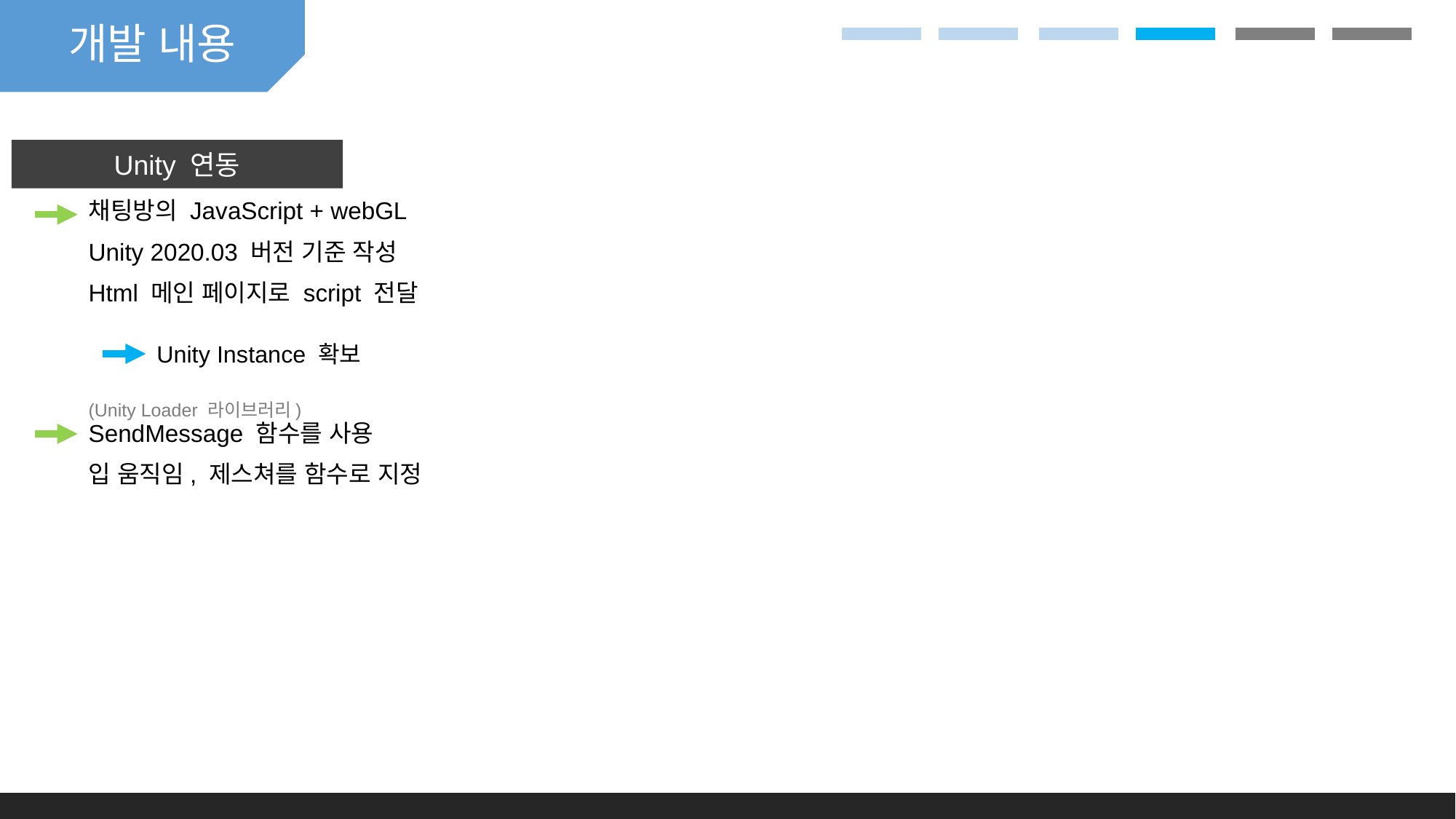

개발 내용
Unity 연동
채팅방의 JavaScript + webGL
Unity 2020.03 버전 기준 작성
Html 메인 페이지로 script 전달
Unity Instance 확보
(Unity Loader 라이브러리)
SendMessage 함수를 사용
입 움직임, 제스쳐를 함수로 지정